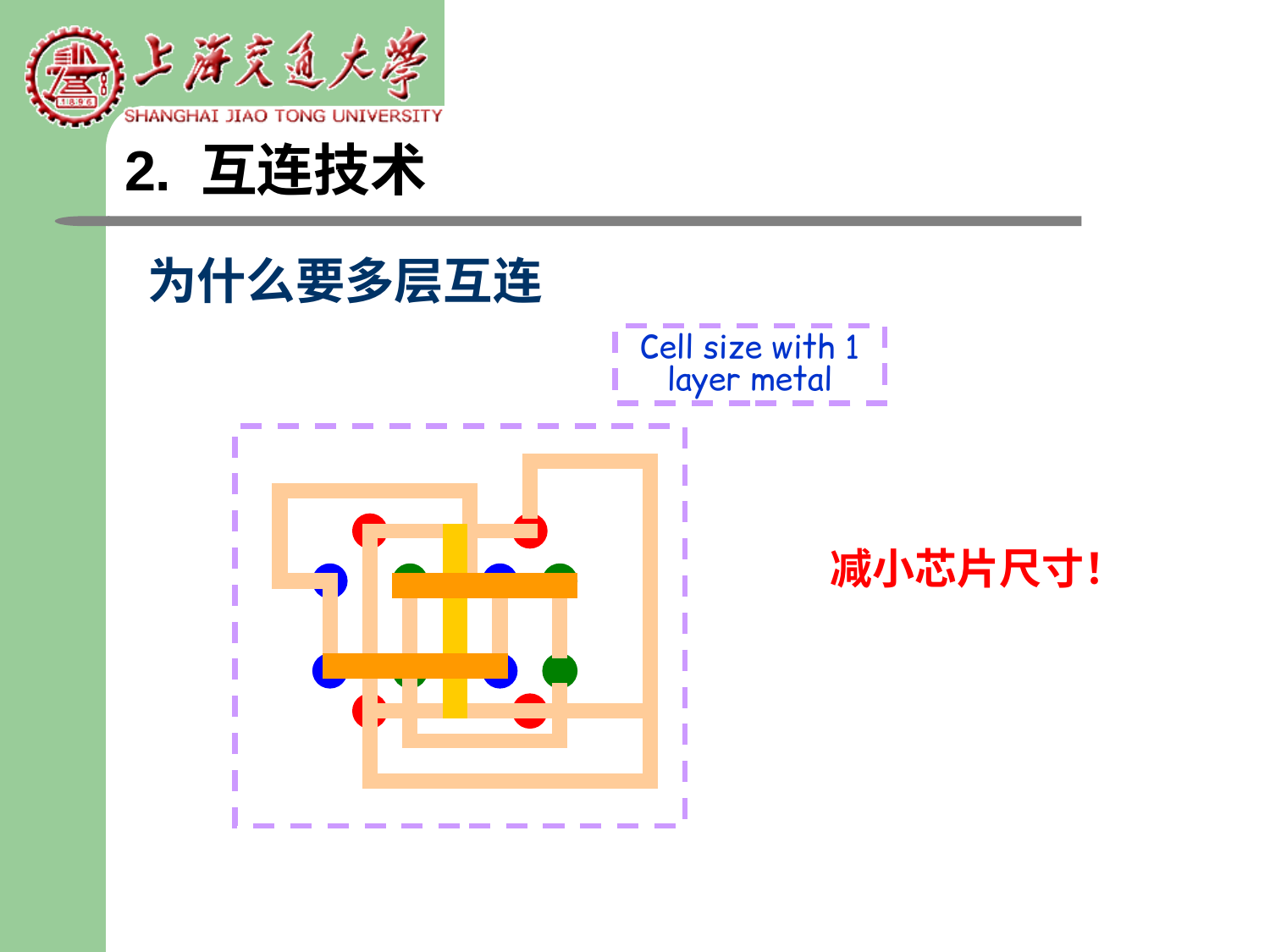

2. 互连技术
# 为什么要多层互连
Cell size with 1 layer metal

减小芯片尺寸！